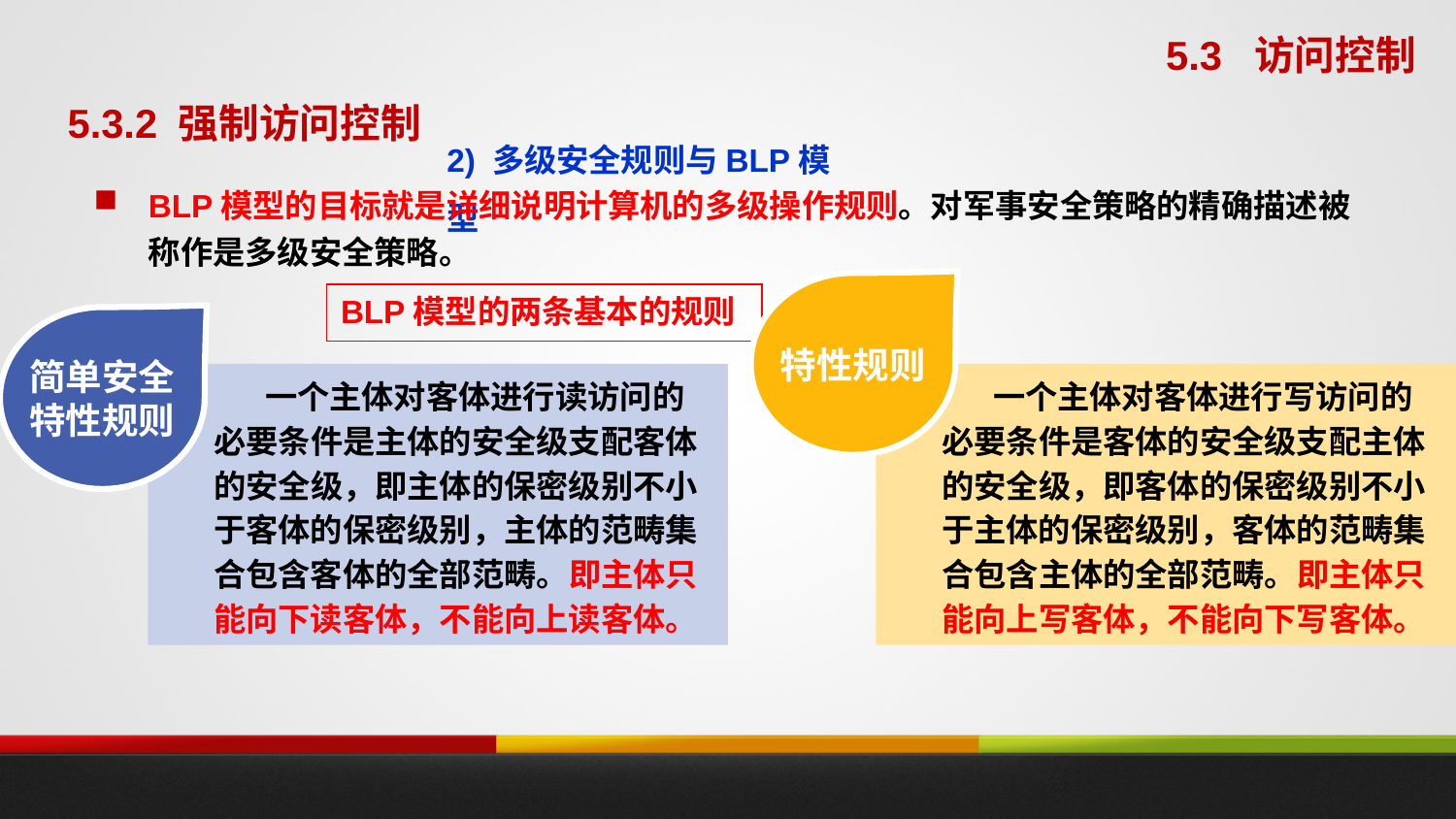

5.3  访问控制
5.3.2 强制访问控制
2) 多级安全规则与BLP模型
BLP模型的目标就是详细说明计算机的多级操作规则。对军事安全策略的精确描述被称作是多级安全策略。
特性规则
BLP模型的两条基本的规则
简单安全
特性规则
      一个主体对客体进行读访问的必要条件是主体的安全级支配客体的安全级，即主体的保密级别不小于客体的保密级别，主体的范畴集合包含客体的全部范畴。即主体只能向下读客体，不能向上读客体。
      一个主体对客体进行写访问的必要条件是客体的安全级支配主体的安全级，即客体的保密级别不小于主体的保密级别，客体的范畴集合包含主体的全部范畴。即主体只能向上写客体，不能向下写客体。